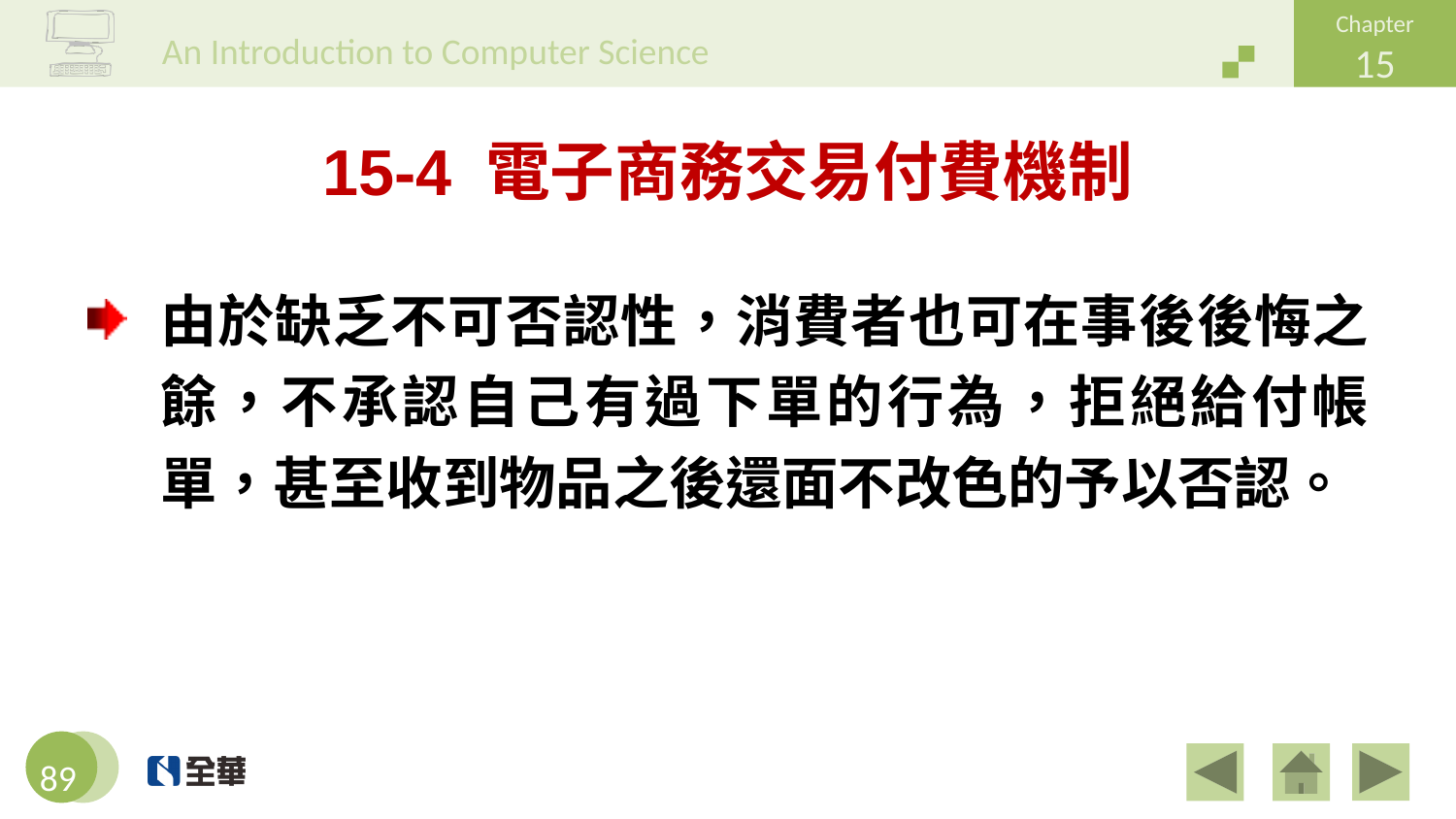

# 15-4 電子商務交易付費機制
由於缺乏不可否認性，消費者也可在事後後悔之餘，不承認自己有過下單的行為，拒絕給付帳單，甚至收到物品之後還面不改色的予以否認。